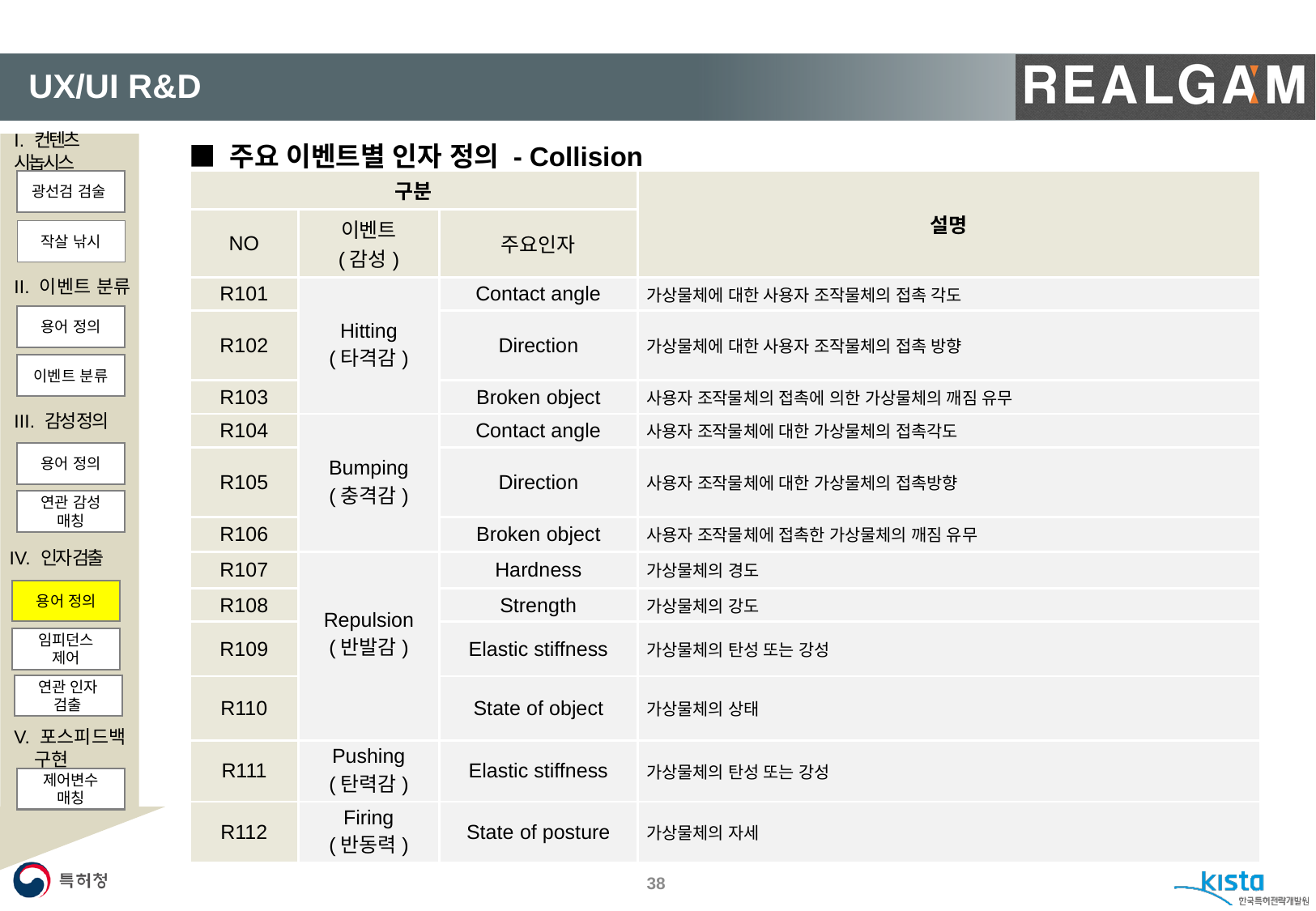

#
UX/UI R&D
I. 컨텐츠 시놉시스

광선검 검술
작살 낚시
II. 이벤트 분류
용어 정의
이벤트 분류
III. 감성 정의
용어 정의
연관 감성 매칭
V. 포스피드백
   구현
제어변수 매칭
■ 주요 이벤트별 인자 정의 - Collision
| 구분 |  |  | 설명 |
| --- | --- | --- | --- |
| NO | 이벤트 (감성) | 주요인자 |  |
| R101 | Hitting (타격감) | Contact angle | 가상물체에 대한 사용자 조작물체의 접촉 각도 |
| R102 |  | Direction | 가상물체에 대한 사용자 조작물체의 접촉 방향 |
| R103 |  | Broken object | 사용자 조작물체의 접촉에 의한 가상물체의 깨짐 유무 |
| R104 | Bumping (충격감) | Contact angle | 사용자 조작물체에 대한 가상물체의 접촉각도 |
| R105 |  | Direction | 사용자 조작물체에 대한 가상물체의 접촉방향 |
| R106 |  | Broken object | 사용자 조작물체에 접촉한 가상물체의 깨짐 유무 |
| R107 | Repulsion (반발감) | Hardness | 가상물체의 경도 |
| R108 |  | Strength | 가상물체의 강도 |
| R109 |  | Elastic stiffness | 가상물체의 탄성 또는 강성 |
| R110 |  | State of object | 가상물체의 상태 |
| R111 | Pushing (탄력감) | Elastic stiffness | 가상물체의 탄성 또는 강성 |
| R112 | Firing (반동력) | State of posture | 가상물체의 자세 |
IV. 인자 검출
용어 정의
임피던스 제어
연관 인자 검출